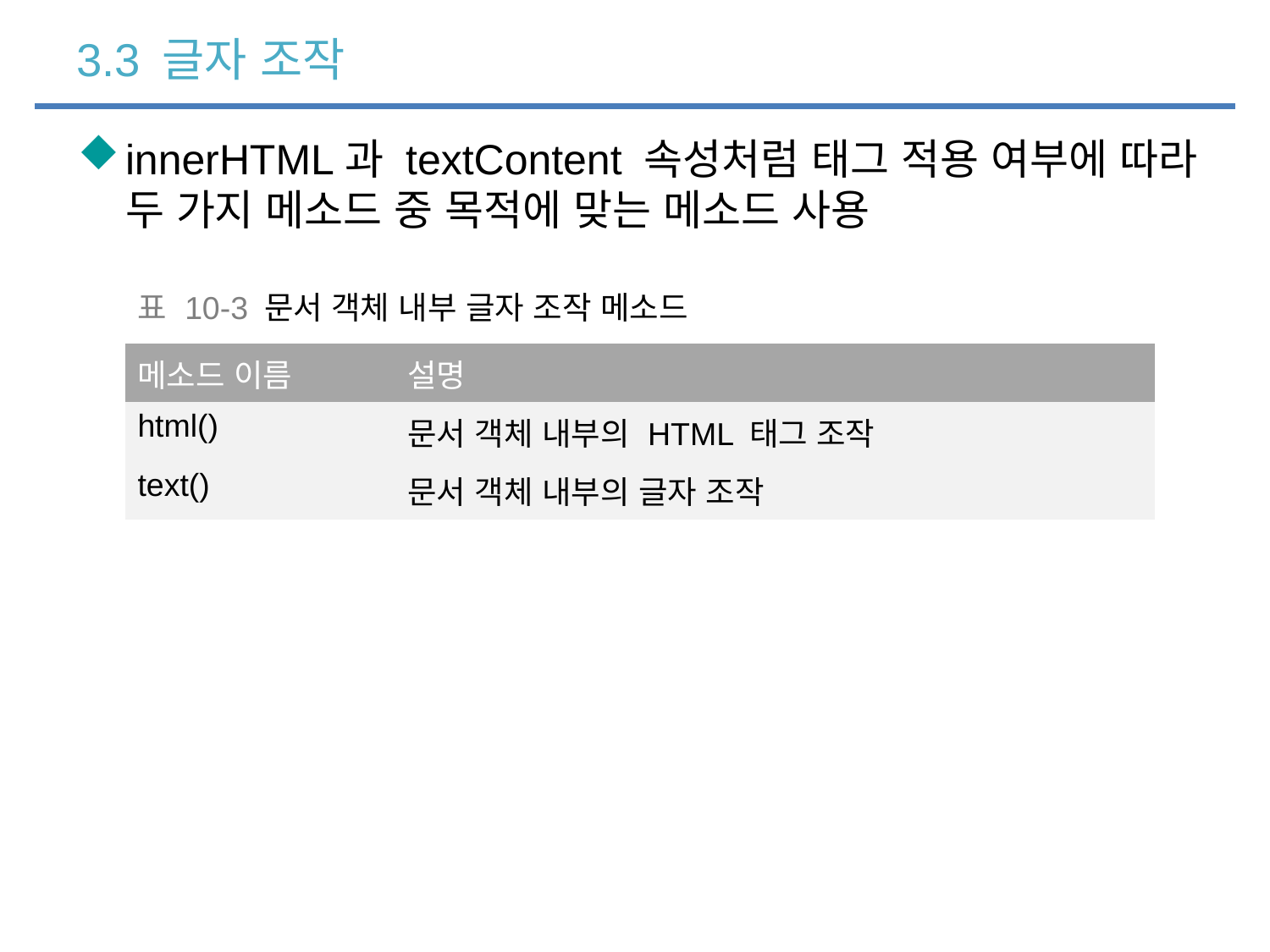

# 3.3 글자 조작
innerHTML과 textContent 속성처럼 태그 적용 여부에 따라  두 가지 메소드 중 목적에 맞는 메소드 사용
| 표 10-3 문서 객체 내부 글자 조작 메소드 |
| --- |
| 메소드 이름 | 설명 |
| --- | --- |
| html() | 문서 객체 내부의 HTML 태그 조작 |
| text() | 문서 객체 내부의 글자 조작 |